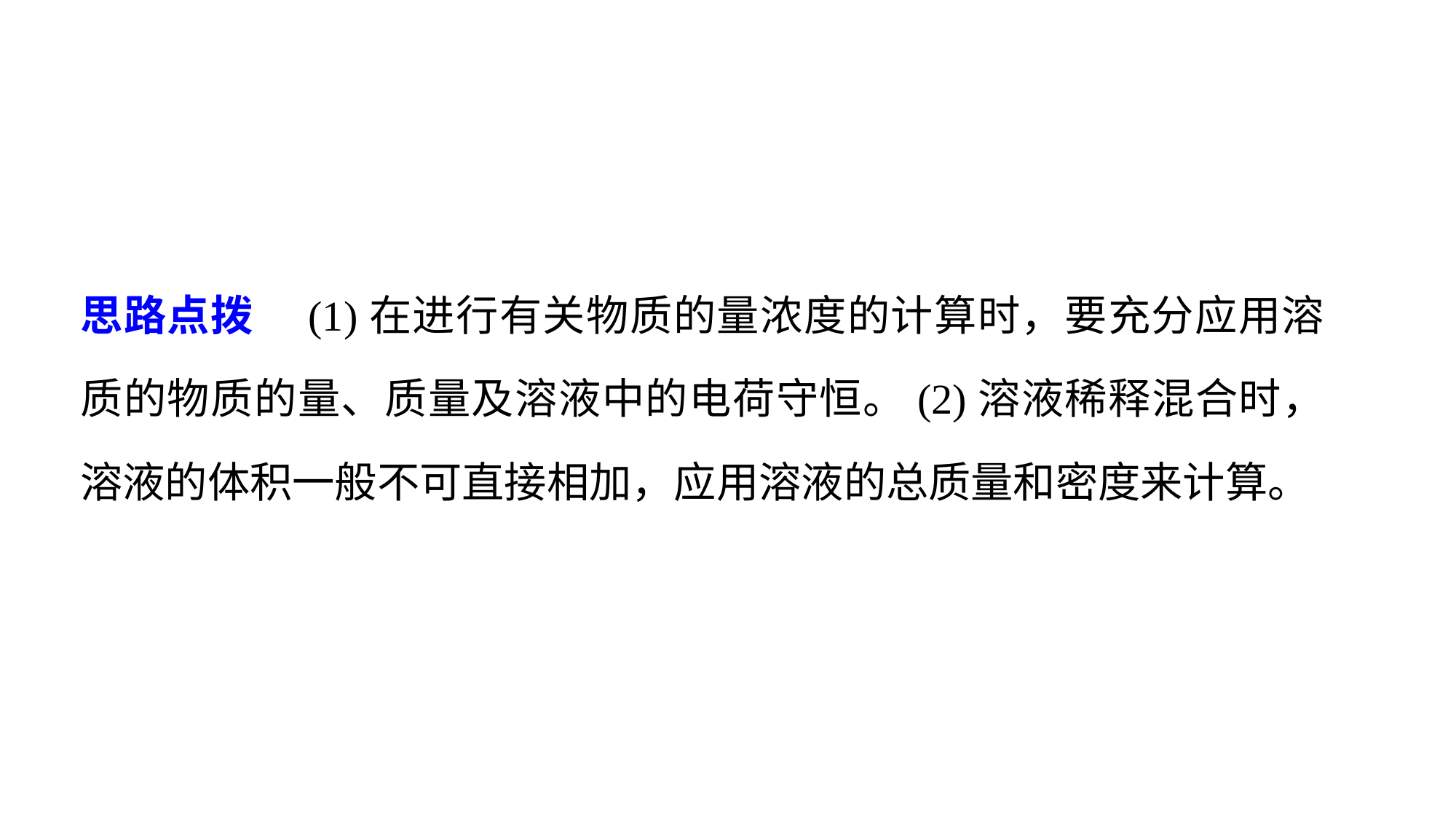

思路点拨　(1)在进行有关物质的量浓度的计算时，要充分应用溶质的物质的量、质量及溶液中的电荷守恒。(2)溶液稀释混合时，溶液的体积一般不可直接相加，应用溶液的总质量和密度来计算。